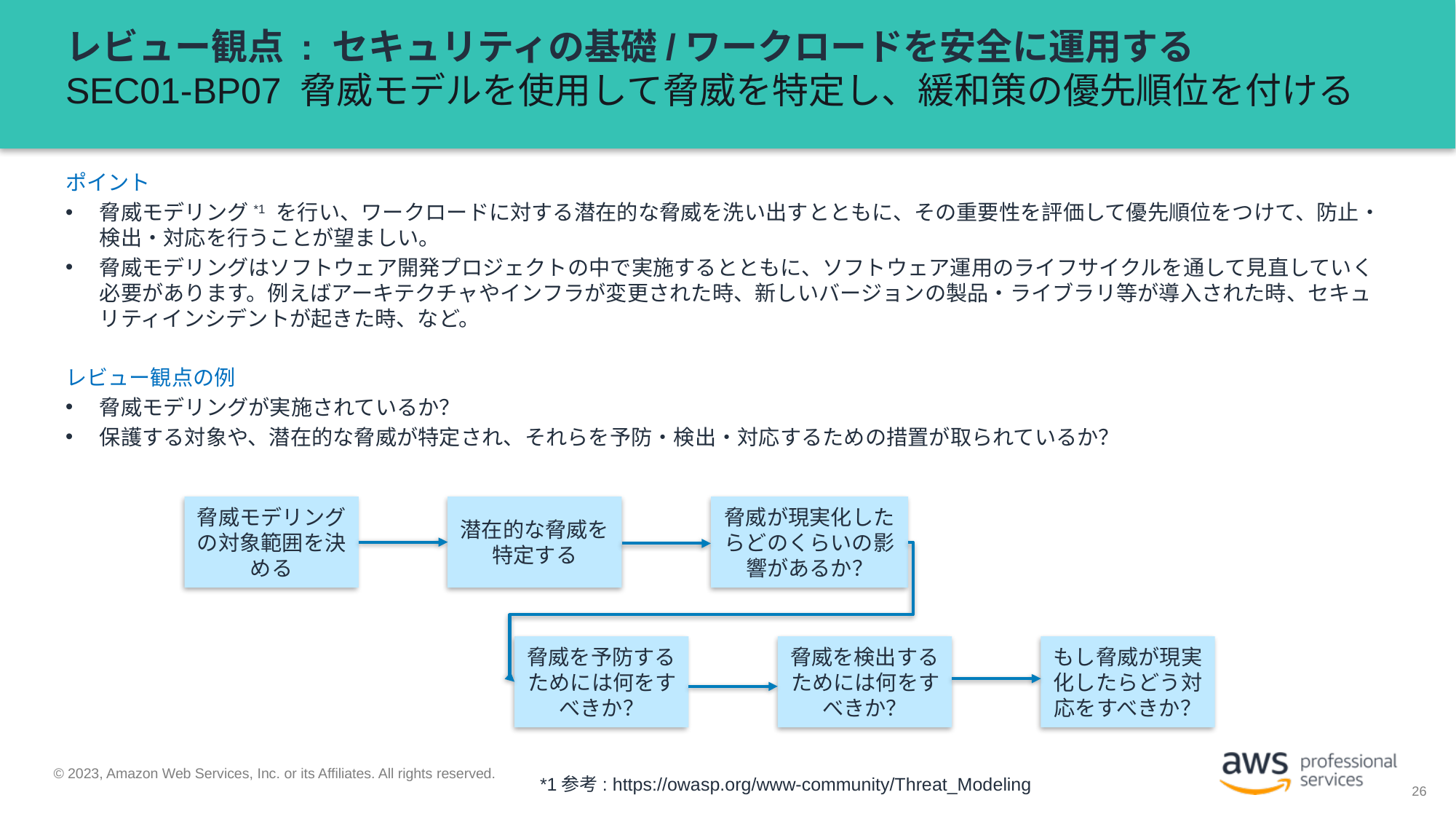

# レビュー観点 : セキュリティの基礎/ワークロードを安全に運用する SEC01-BP07 脅威モデルを使用して脅威を特定し、緩和策の優先順位を付ける
ポイント
脅威モデリング*1 を行い、ワークロードに対する潜在的な脅威を洗い出すとともに、その重要性を評価して優先順位をつけて、防止・検出・対応を行うことが望ましい。
脅威モデリングはソフトウェア開発プロジェクトの中で実施するとともに、ソフトウェア運用のライフサイクルを通して見直していく必要があります。例えばアーキテクチャやインフラが変更された時、新しいバージョンの製品・ライブラリ等が導入された時、セキュリティインシデントが起きた時、など。

レビュー観点の例
脅威モデリングが実施されているか？
保護する対象や、潜在的な脅威が特定され、それらを予防・検出・対応するための措置が取られているか？

脅威モデリングの対象範囲を決める
潜在的な脅威を特定する
脅威が現実化したらどのくらいの影響があるか？
脅威を予防するためには何をすべきか？
脅威を検出するためには何をすべきか？
もし脅威が現実化したらどう対応をすべきか？
*1参考: https://owasp.org/www-community/Threat_Modeling